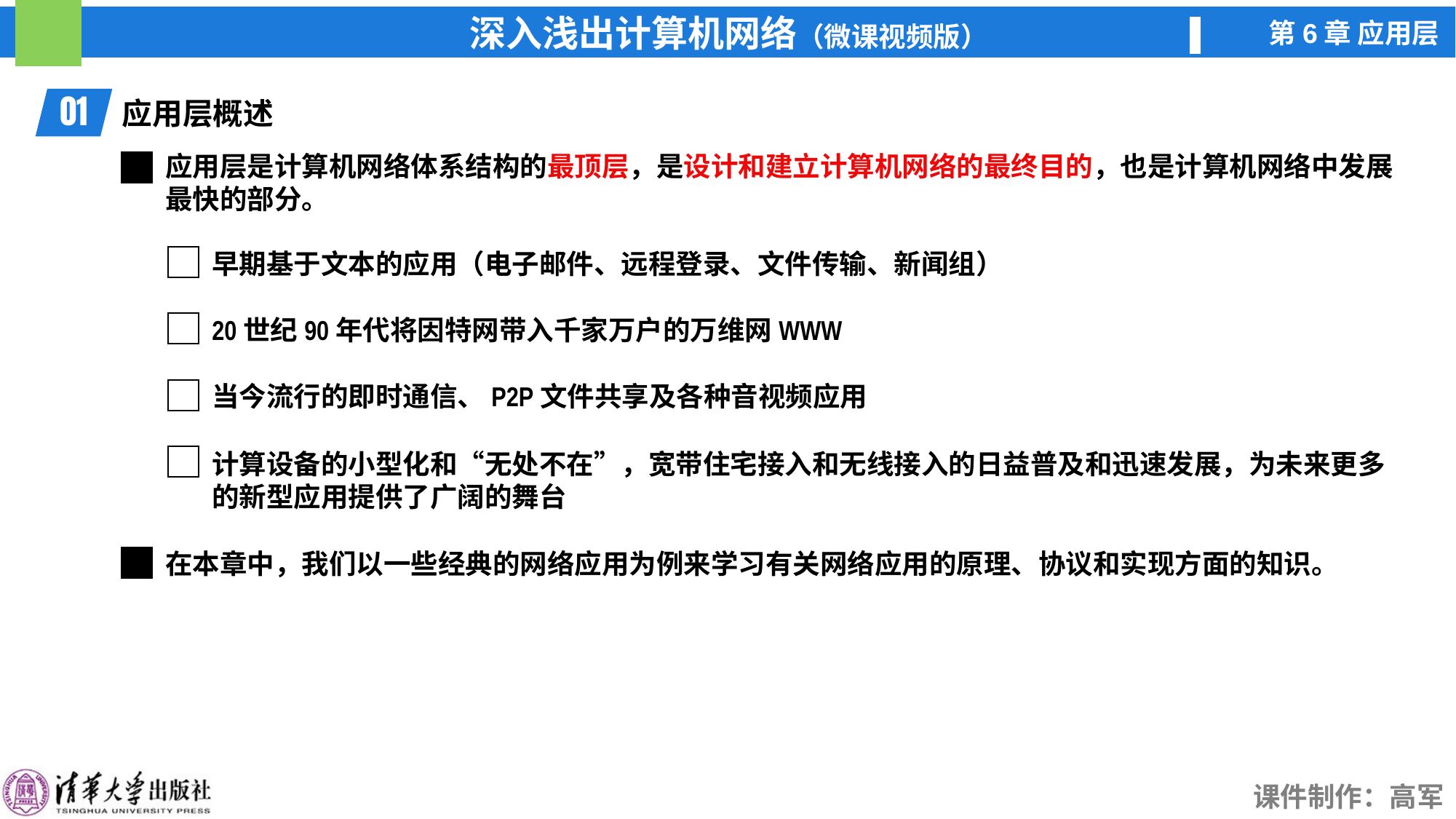

01
应用层概述
应用层是计算机网络体系结构的最顶层，是设计和建立计算机网络的最终目的，也是计算机网络中发展最快的部分。

早期基于文本的应用（电子邮件、远程登录、文件传输、新闻组）

20世纪90年代将因特网带入千家万户的万维网WWW

当今流行的即时通信、P2P文件共享及各种音视频应用

计算设备的小型化和“无处不在”，宽带住宅接入和无线接入的日益普及和迅速发展，为未来更多的新型应用提供了广阔的舞台

在本章中，我们以一些经典的网络应用为例来学习有关网络应用的原理、协议和实现方面的知识。